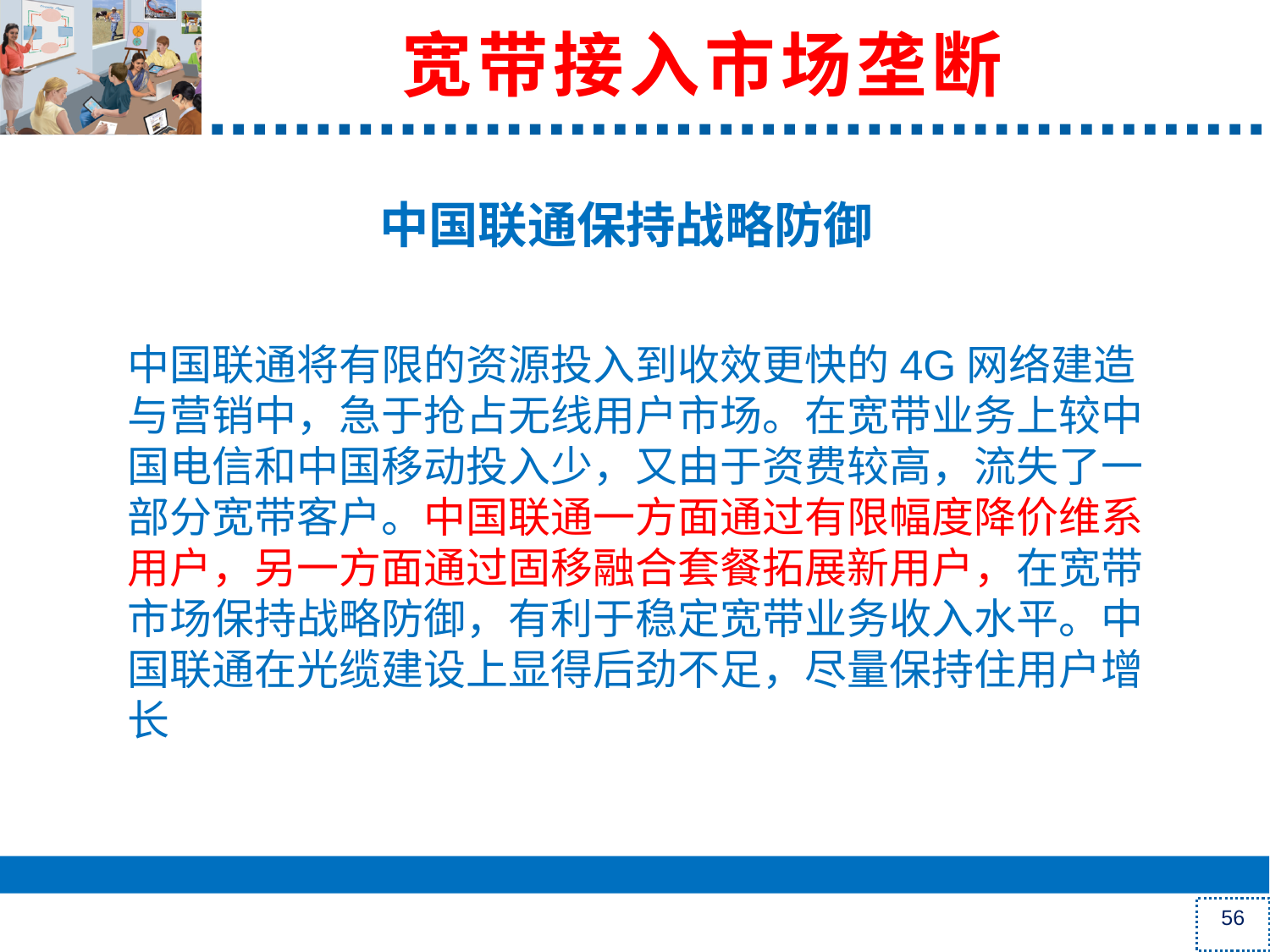

# 宽带接入市场垄断

中国联通保持战略防御

中国联通将有限的资源投入到收效更快的4G网络建造与营销中，急于抢占无线用户市场。在宽带业务上较中国电信和中国移动投入少，又由于资费较高，流失了一部分宽带客户。中国联通一方面通过有限幅度降价维系用户，另一方面通过固移融合套餐拓展新用户，在宽带市场保持战略防御，有利于稳定宽带业务收入水平。中国联通在光缆建设上显得后劲不足，尽量保持住用户增长

56